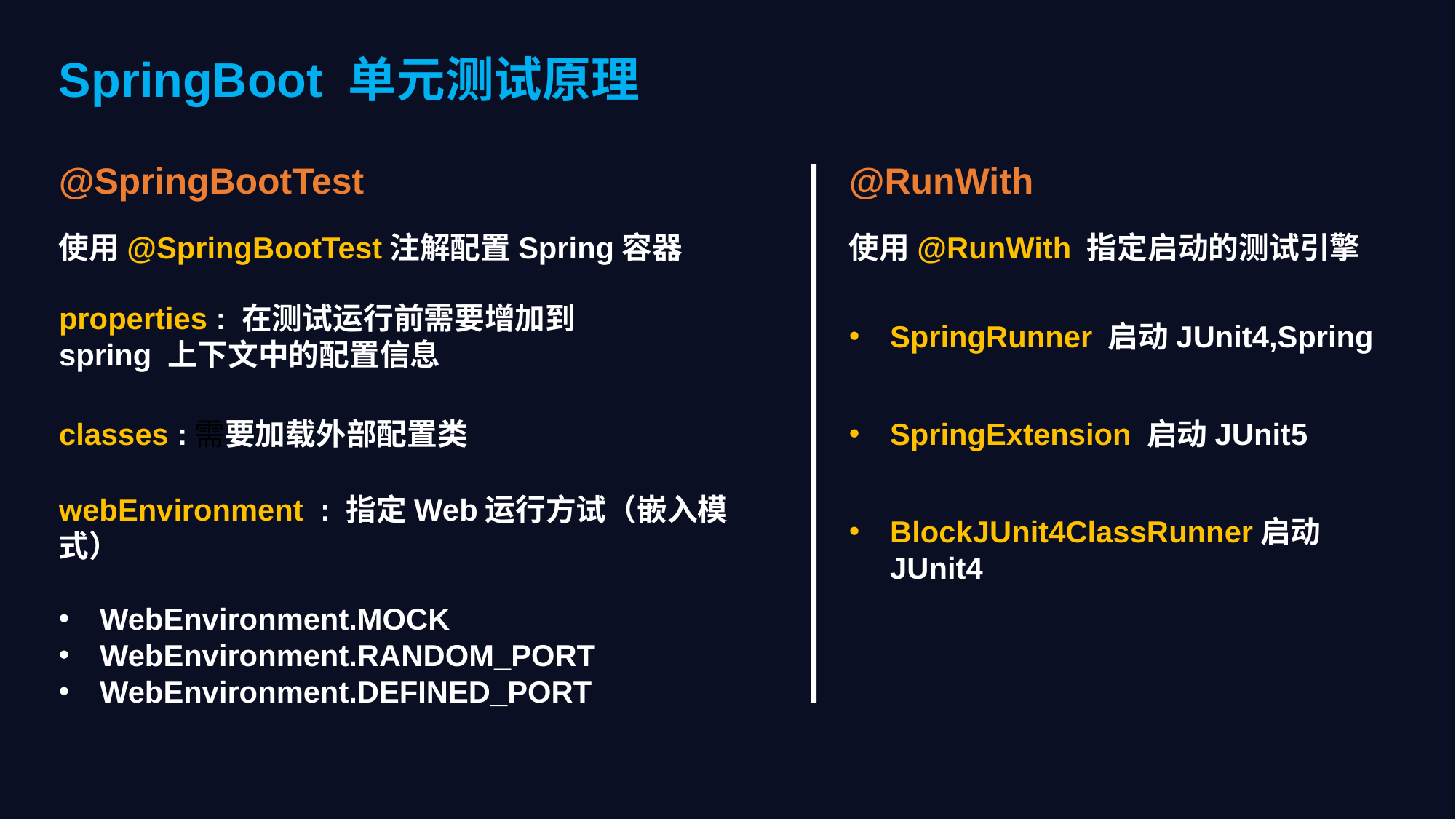

SpringBoot 单元测试原理
@RunWith
@SpringBootTest

使用@SpringBootTest注解配置Spring容器
使用@RunWith 指定启动的测试引擎
properties : 在测试运行前需要增加到spring 上下文中的配置信息
SpringRunner 启动JUnit4,Spring
classes :需要加载外部配置类
SpringExtension 启动JUnit5
webEnvironment  : 指定Web运行方试（嵌入模式）

WebEnvironment.MOCK
WebEnvironment.RANDOM_PORT
WebEnvironment.DEFINED_PORT

BlockJUnit4ClassRunner启动JUnit4